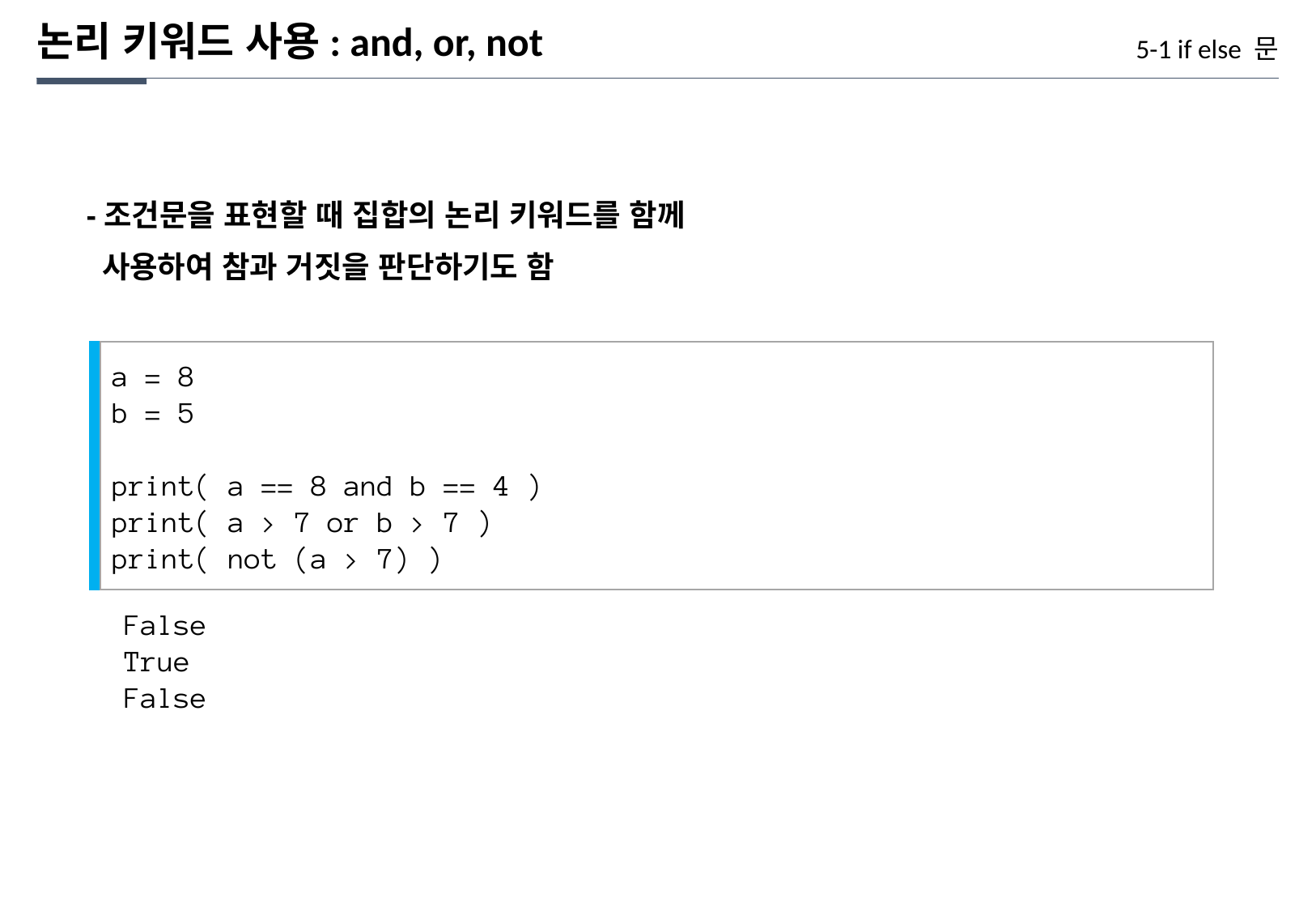

논리 키워드 사용: and, or, not
5-1 if else 문
-조건문을 표현할 때 집합의 논리 키워드를 함께
 사용하여 참과 거짓을 판단하기도 함

a = 8
b = 5

print( a == 8 and b == 4 )
print( a > 7 or b > 7 )
print( not (a > 7) )
False
True
False